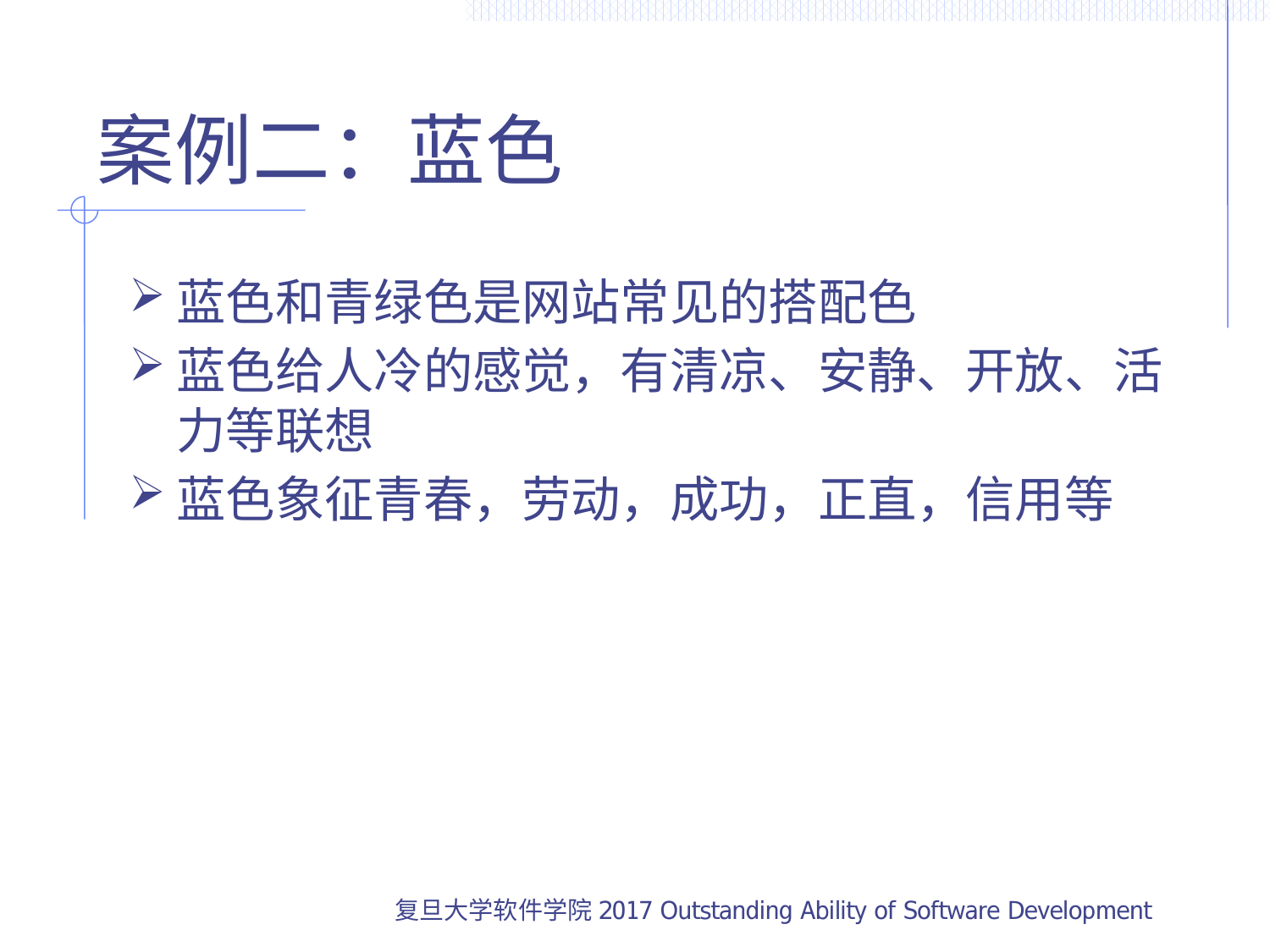

# 案例二：蓝色
蓝色和青绿色是网站常见的搭配色
蓝色给人冷的感觉，有清凉、安静、开放、活力等联想
蓝色象征青春，劳动，成功，正直，信用等